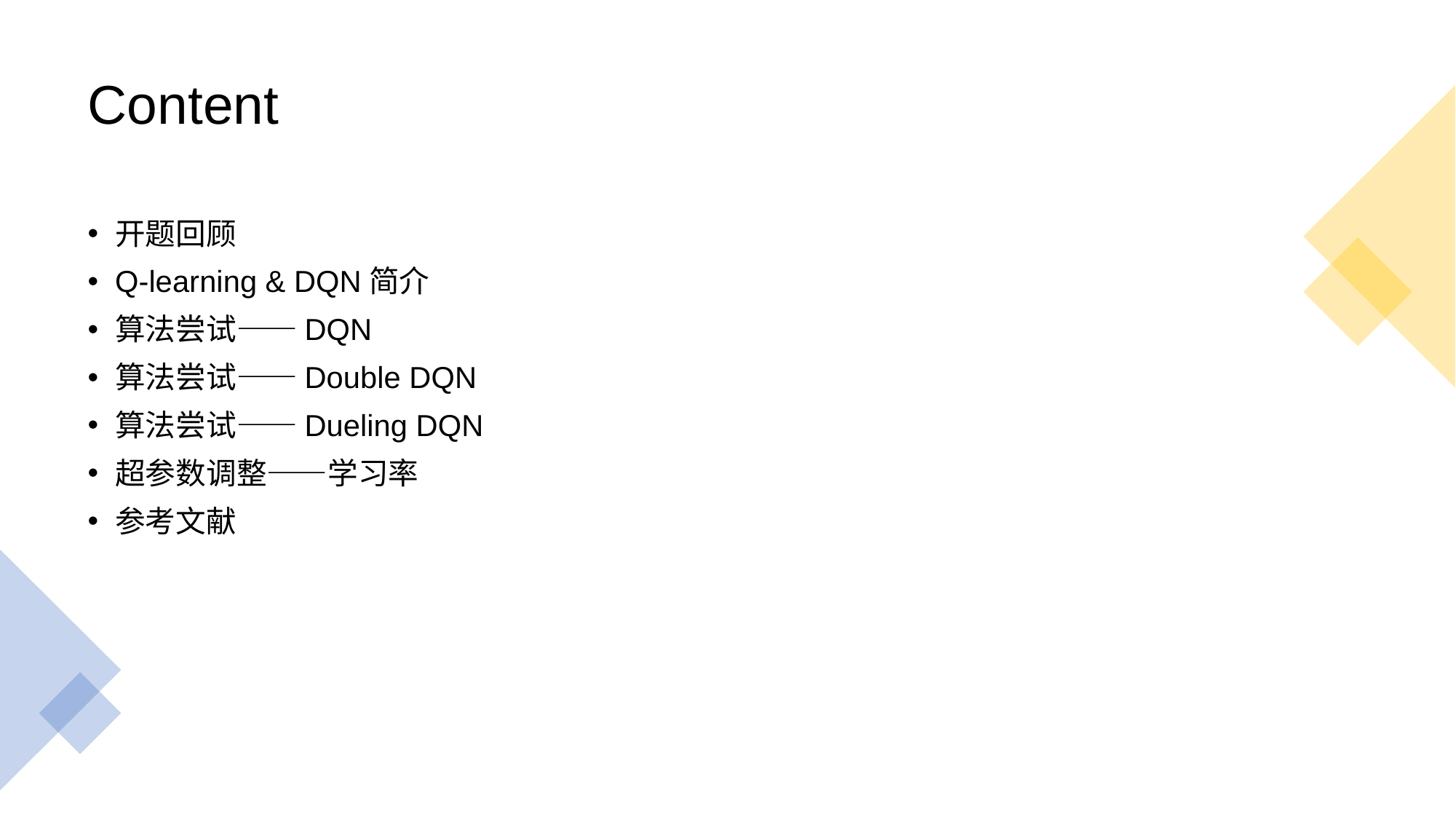

# Content

开题回顾
Q-learning & DQN简介
算法尝试——DQN
算法尝试——Double DQN
算法尝试——Dueling DQN
超参数调整——学习率
参考文献